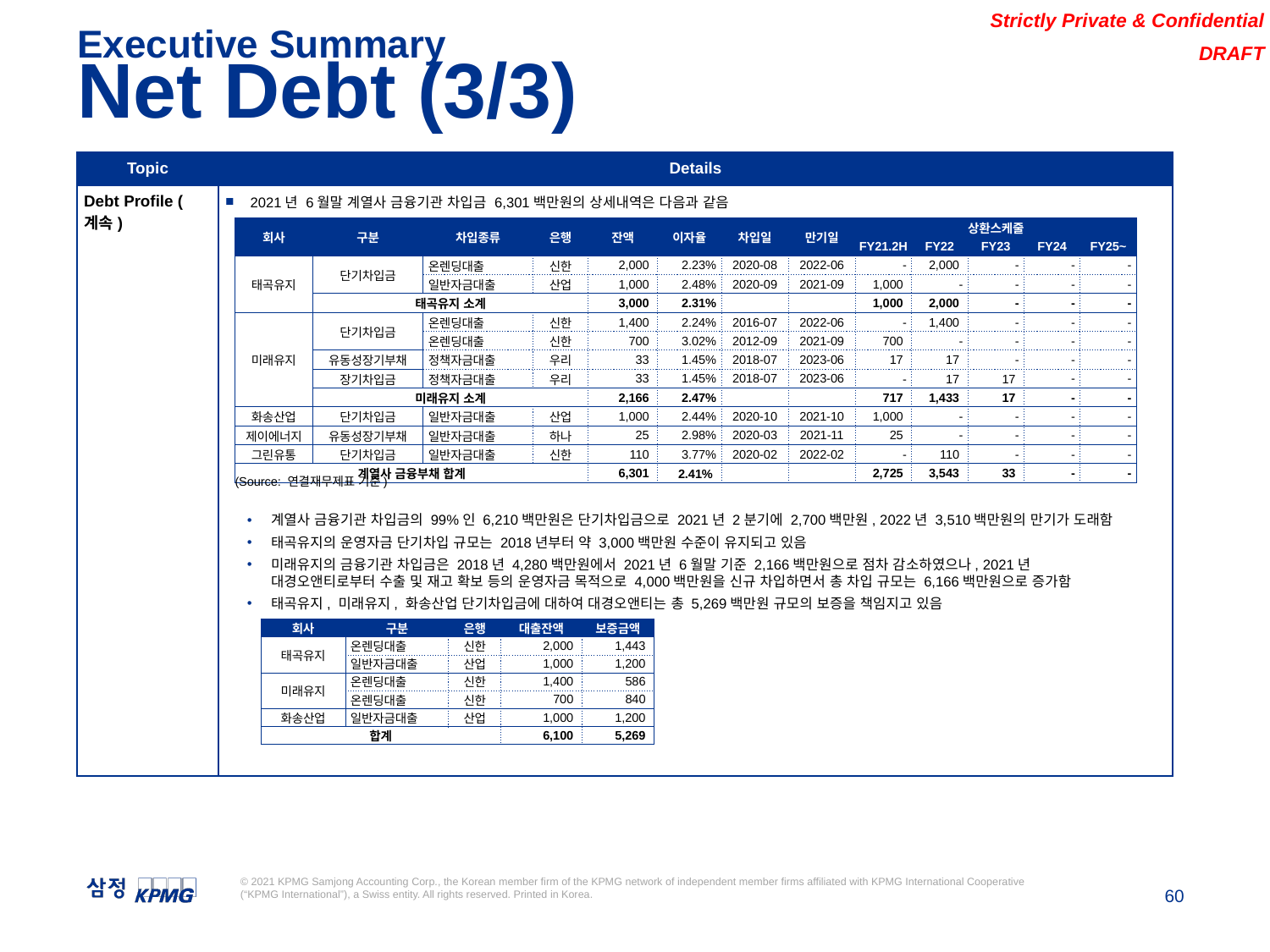

Executive Summary
Net Debt (3/3)
| Topic | Details |
| --- | --- |
| Debt Profile (계속) | 2021년 6월말 계열사 금융기관 차입금 6,301백만원의 상세내역은 다음과 같음 |
| 회사 | 구분 | 차입종류 | 은행 | 잔액 | 이자율 | 차입일 | 만기일 | 상환스케줄 |  |  |  |  |
| --- | --- | --- | --- | --- | --- | --- | --- | --- | --- | --- | --- | --- |
|  |  |  |  |  |  |  |  | FY21.2H | FY22 | FY23 | FY24 | FY25~ |
| 태곡유지 | 단기차입금 | 온렌딩대출 | 신한 | 2,000 | 2.23% | 2020-08 | 2022-06 | - | 2,000 | - | - | - |
|  |  | 일반자금대출 | 산업 | 1,000 | 2.48% | 2020-09 | 2021-09 | 1,000 | - | - | - | - |
|  | 태곡유지 소계 |  |  | 3,000 | 2.31% |  |  | 1,000 | 2,000 | - | - | - |
| 미래유지 | 단기차입금 | 온렌딩대출 | 신한 | 1,400 | 2.24% | 2016-07 | 2022-06 | - | 1,400 | - | - | - |
|  | 단기차입금 | 온렌딩대출 | 신한 | 700 | 3.02% | 2012-09 | 2021-09 | 700 | - | - | - | - |
|  | 유동성장기부채 | 정책자금대출 | 우리 | 33 | 1.45% | 2018-07 | 2023-06 | 17 | 17 | - | - | - |
|  | 장기차입금 | 정책자금대출 | 우리 | 33 | 1.45% | 2018-07 | 2023-06 | - | 17 | 17 | - | - |
|  | 미래유지 소계 |  |  | 2,166 | 2.47% |  |  | 717 | 1,433 | 17 | - | - |
| 화송산업 | 단기차입금 | 일반자금대출 | 산업 | 1,000 | 2.44% | 2020-10 | 2021-10 | 1,000 | - | - | - | - |
| 제이에너지 | 유동성장기부채 | 일반자금대출 | 하나 | 25 | 2.98% | 2020-03 | 2021-11 | 25 | - | - | - | - |
| 그린유통 | 단기차입금 | 일반자금대출 | 신한 | 110 | 3.77% | 2020-02 | 2022-02 | - | 110 | - | - | - |
| 계열사 금융부채 합계 |  |  |  | 6,301 | 2.41% |  |  | 2,725 | 3,543 | 33 | - | - |
(Source: 연결재무제표 기준)
계열사 금융기관 차입금의 99%인 6,210백만원은 단기차입금으로 2021년 2분기에 2,700백만원, 2022년 3,510백만원의 만기가 도래함
태곡유지의 운영자금 단기차입 규모는 2018년부터 약 3,000백만원 수준이 유지되고 있음
미래유지의 금융기관 차입금은 2018년 4,280백만원에서 2021년 6월말 기준 2,166백만원으로 점차 감소하였으나, 2021년 대경오앤티로부터 수출 및 재고 확보 등의 운영자금 목적으로 4,000백만원을 신규 차입하면서 총 차입 규모는 6,166백만원으로 증가함
태곡유지, 미래유지, 화송산업 단기차입금에 대하여 대경오앤티는 총 5,269백만원 규모의 보증을 책임지고 있음

| 회사 | 구분 | 은행 | 대출잔액 | 보증금액 |
| --- | --- | --- | --- | --- |
| 태곡유지 | 온렌딩대출 | 신한 | 2,000 | 1,443 |
|  | 일반자금대출 | 산업 | 1,000 | 1,200 |
| 미래유지 | 온렌딩대출 | 신한 | 1,400 | 586 |
|  | 온렌딩대출 | 신한 | 700 | 840 |
| 화송산업 | 일반자금대출 | 산업 | 1,000 | 1,200 |
| 합계 |  |  | 6,100 | 5,269 |